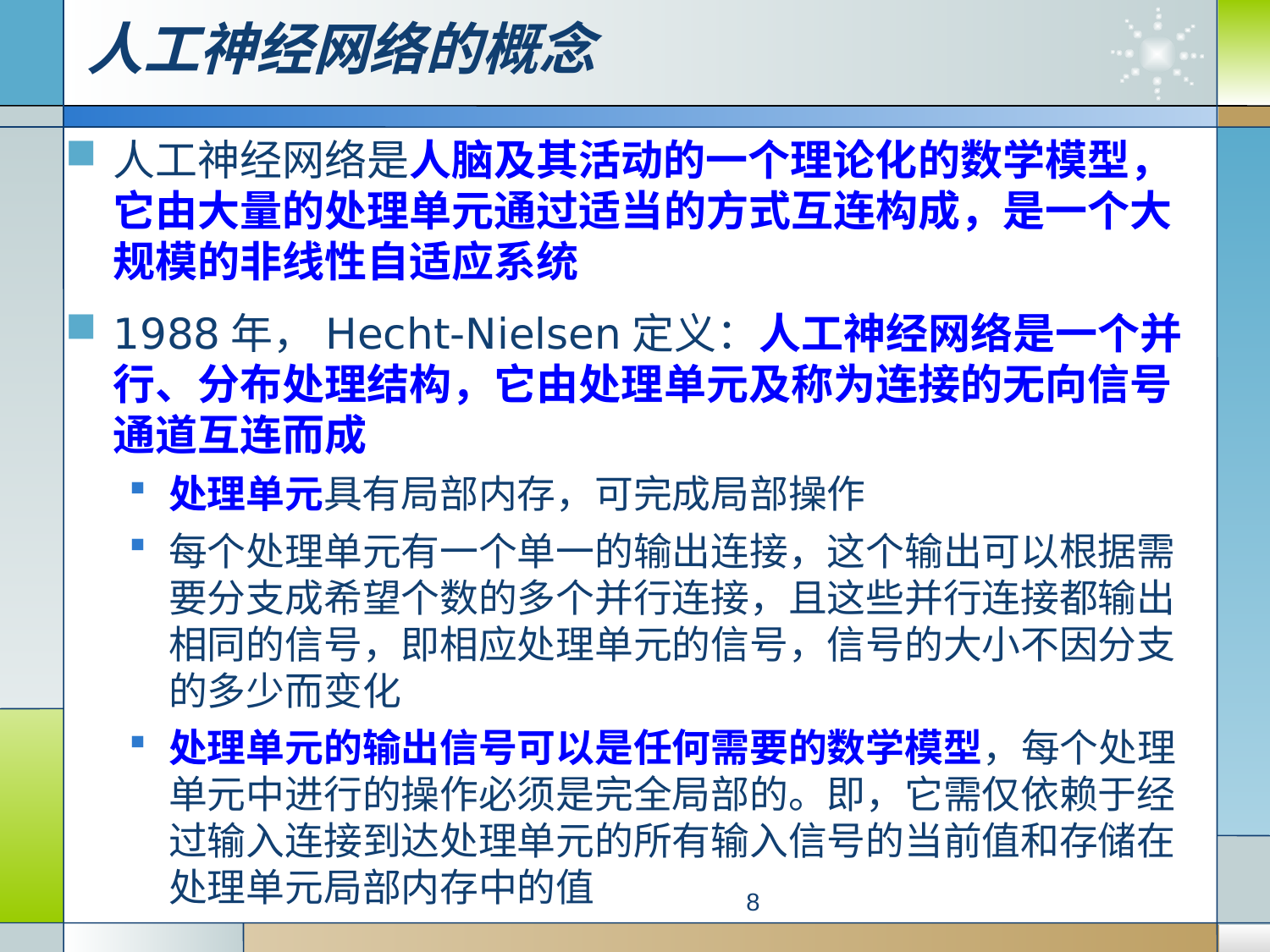

# 人工神经网络的概念
人工神经网络是人脑及其活动的一个理论化的数学模型，它由大量的处理单元通过适当的方式互连构成，是一个大规模的非线性自适应系统
1988年，Hecht-Nielsen定义：人工神经网络是一个并行、分布处理结构，它由处理单元及称为连接的无向信号通道互连而成
处理单元具有局部内存，可完成局部操作
每个处理单元有一个单一的输出连接，这个输出可以根据需要分支成希望个数的多个并行连接，且这些并行连接都输出相同的信号，即相应处理单元的信号，信号的大小不因分支的多少而变化
处理单元的输出信号可以是任何需要的数学模型，每个处理单元中进行的操作必须是完全局部的。即，它需仅依赖于经过输入连接到达处理单元的所有输入信号的当前值和存储在处理单元局部内存中的值
8